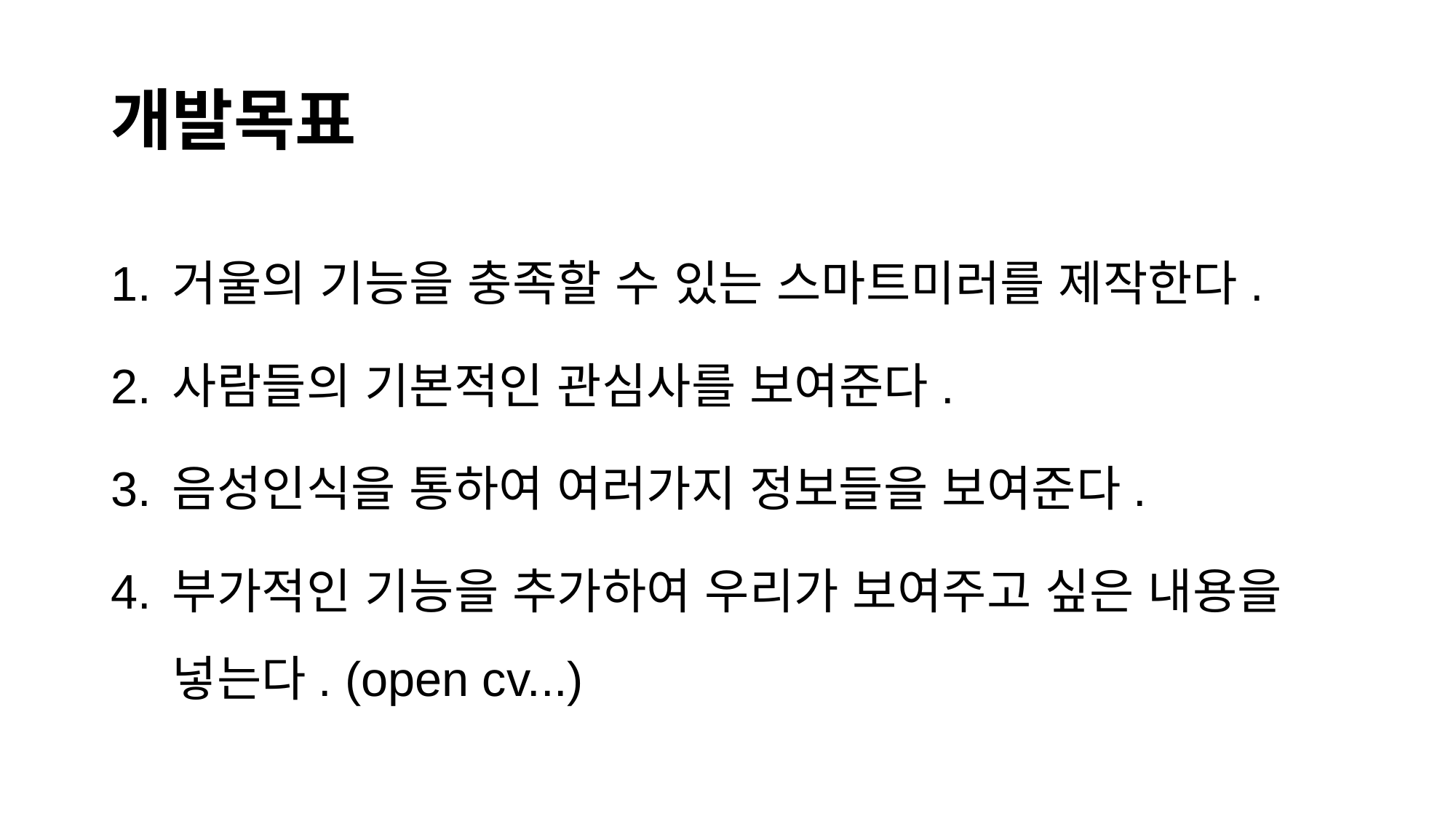

# 개발목표
거울의 기능을 충족할 수 있는 스마트미러를 제작한다.
사람들의 기본적인 관심사를 보여준다.
음성인식을 통하여 여러가지 정보들을 보여준다.
부가적인 기능을 추가하여 우리가 보여주고 싶은 내용을 넣는다. (open cv...)